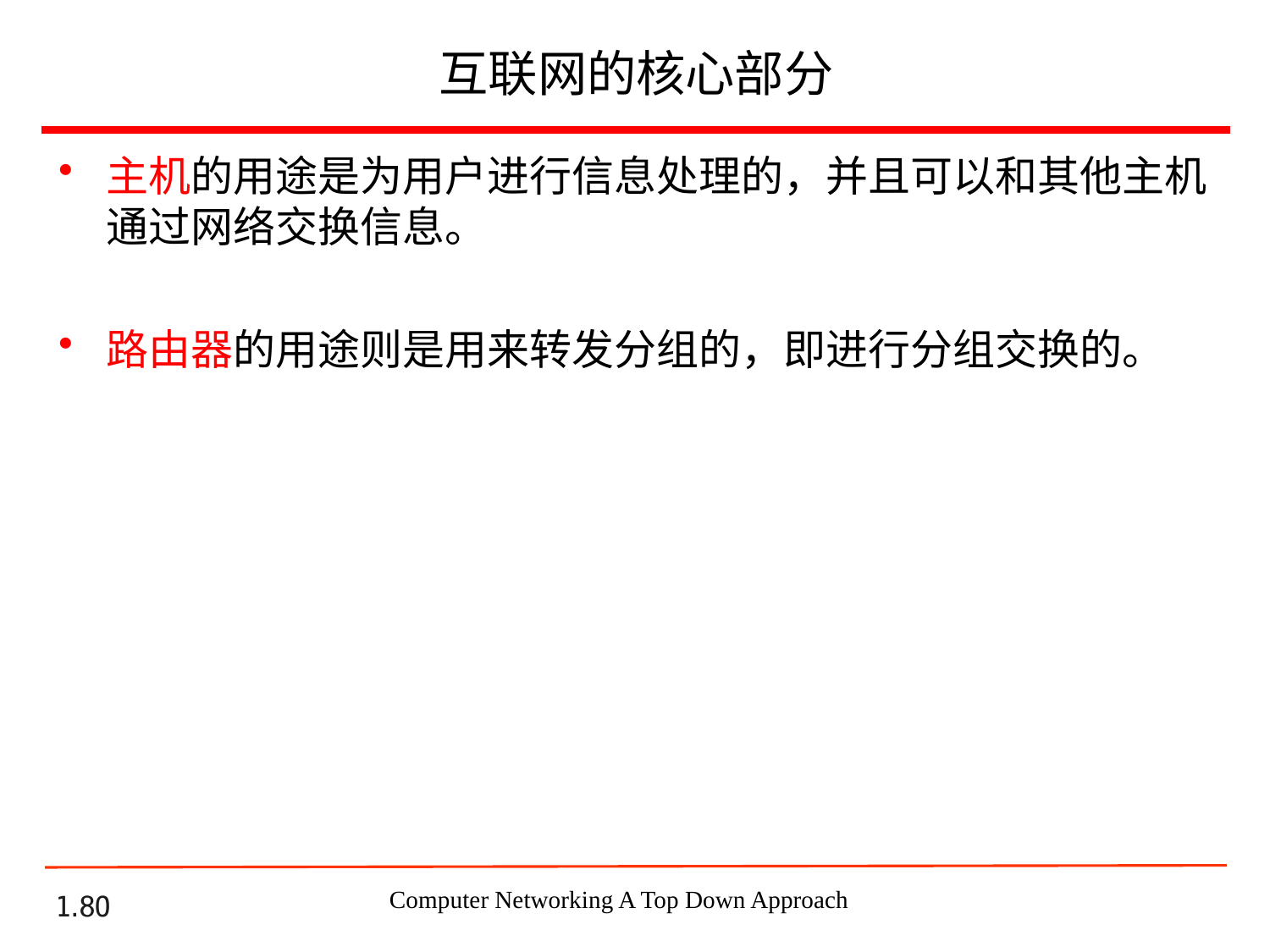

互联网的核心部分
主机的用途是为用户进行信息处理的，并且可以和其他主机通过网络交换信息。

路由器的用途则是用来转发分组的，即进行分组交换的。